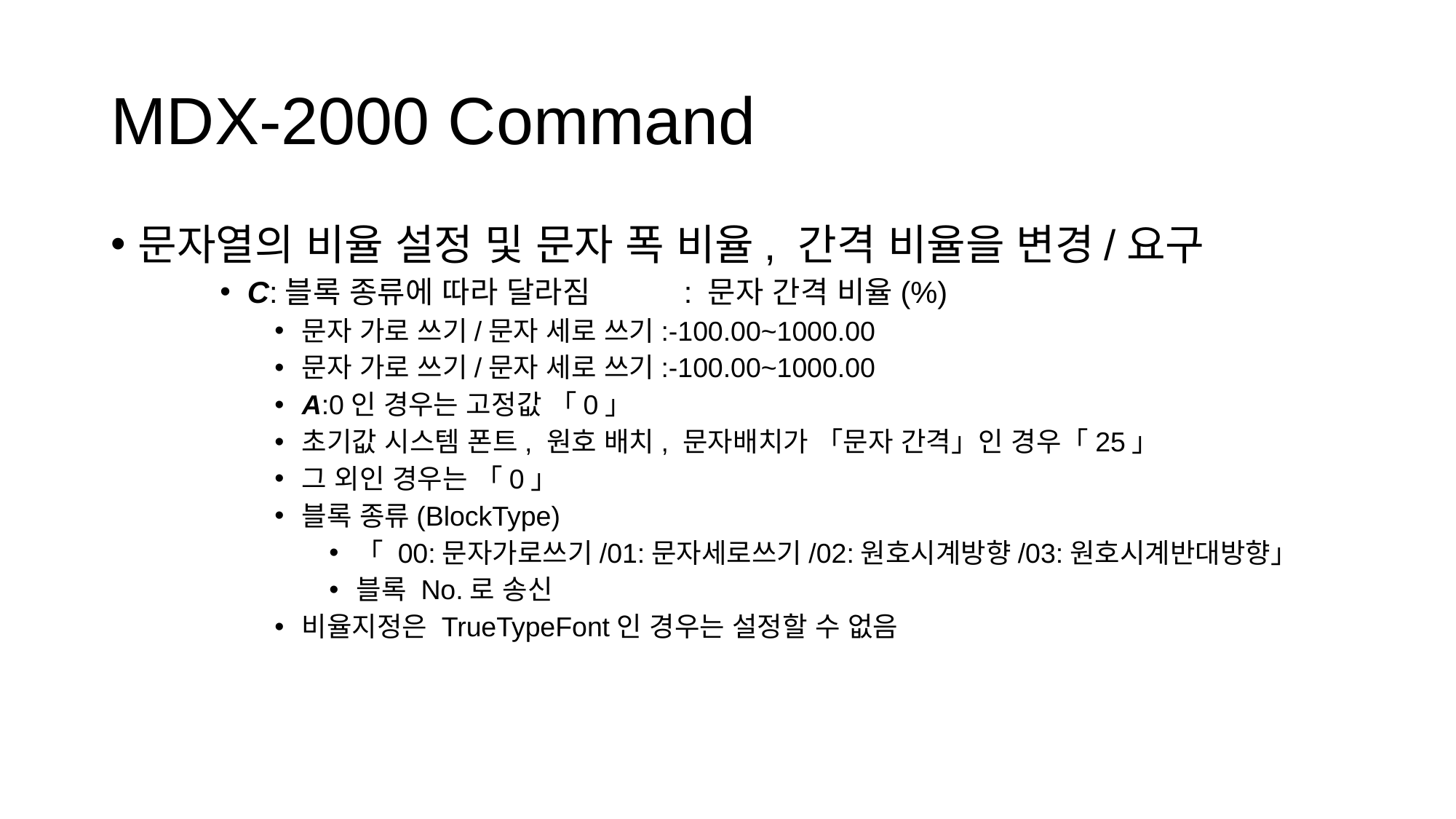

# MDX-2000 Command
문자열의 비율 설정 및 문자 폭 비율, 간격 비율을 변경/요구
C:블록 종류에 따라 달라짐	: 문자 간격 비율(%)
문자 가로 쓰기/문자 세로 쓰기:-100.00~1000.00
문자 가로 쓰기/문자 세로 쓰기:-100.00~1000.00
A:0인 경우는 고정값 「0」
초기값 시스템 폰트, 원호 배치, 문자배치가 「문자 간격」인 경우「25」
그 외인 경우는 「0」
블록 종류(BlockType)
「 00:문자가로쓰기/01:문자세로쓰기/02:원호시계방향/03:원호시계반대방향」
블록 No.로 송신
비율지정은 TrueTypeFont인 경우는 설정할 수 없음